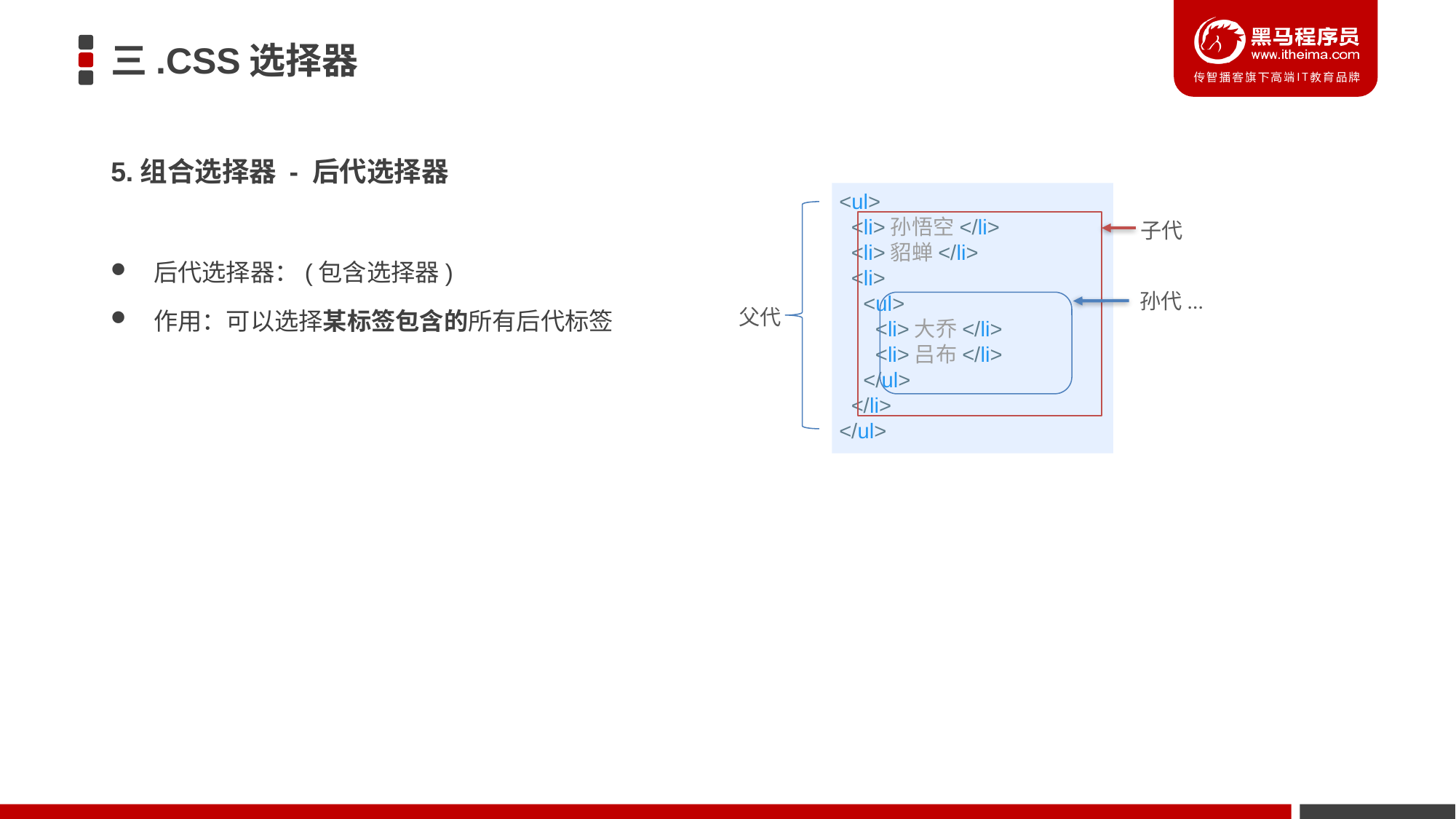

# 三.CSS选择器
5.组合选择器 - 后代选择器
<ul>
  <li>孙悟空</li>
  <li>貂蝉</li>
  <li>
    <ul>
      <li>大乔</li>
      <li>吕布</li>
    </ul>
  </li>
</ul>

父代
子代

后代选择器：(包含选择器)
作用：可以选择某标签包含的所有后代标签
孙代...